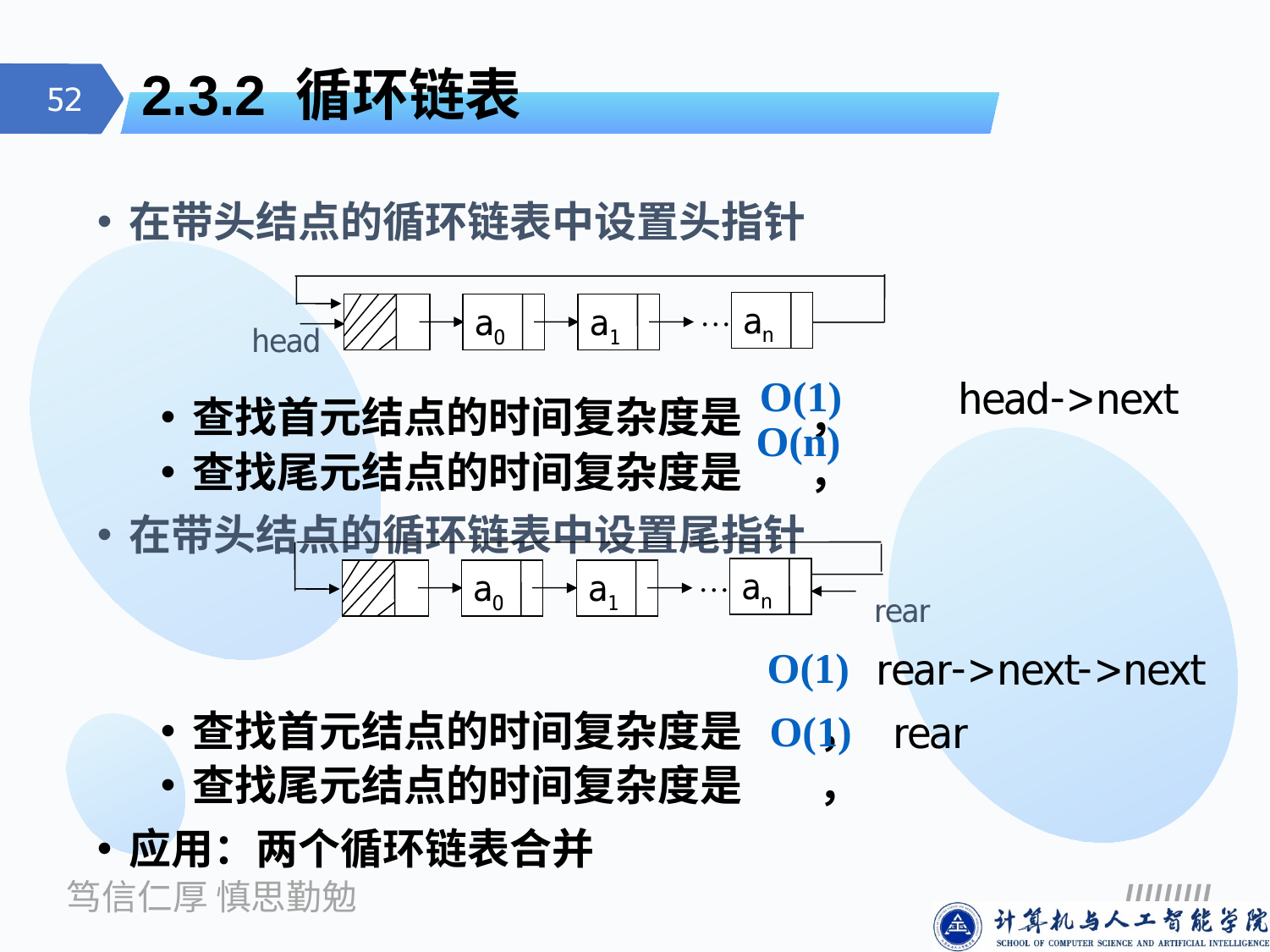

# 2.3.2 循环链表
在带头结点的循环链表中设置头指针

查找首元结点的时间复杂度是       ，
查找尾元结点的时间复杂度是       ，
在带头结点的循环链表中设置尾指针

查找首元结点的时间复杂度是        ，
查找尾元结点的时间复杂度是        ，
应用：两个循环链表合并

…
an

a0

a1

head

O(1)
head->next
O(n)

…
an

a0

a1

rear

O(1)
rear->next->next
O(1)
rear